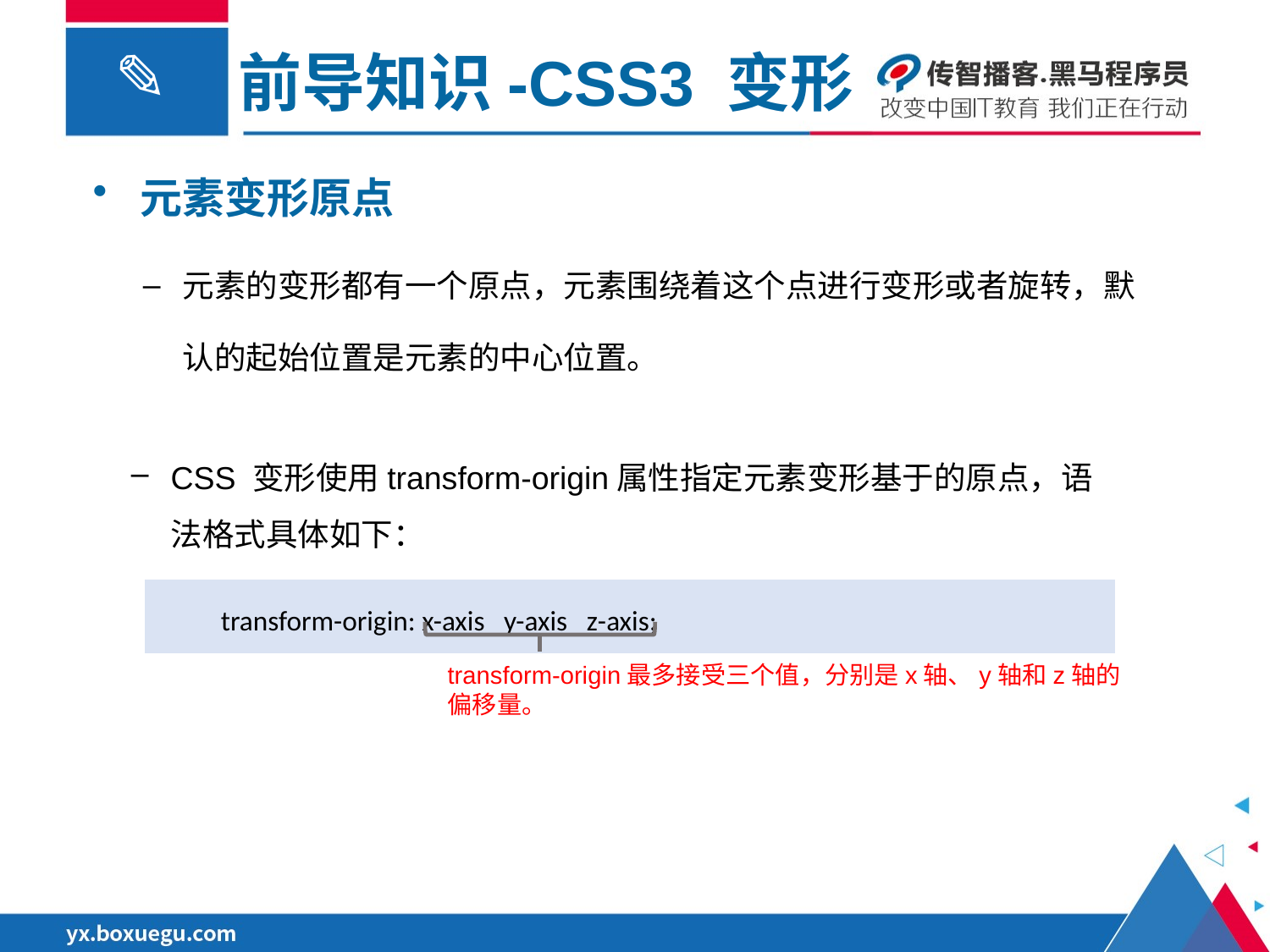

前导知识-CSS3 变形
元素变形原点
元素的变形都有一个原点，元素围绕着这个点进行变形或者旋转，默认的起始位置是元素的中心位置。
CSS 变形使用transform-origin属性指定元素变形基于的原点，语法格式具体如下：

transform-origin: x-axis   y-axis   z-axis;

transform-origin最多接受三个值，分别是x轴、y轴和z轴的偏移量。